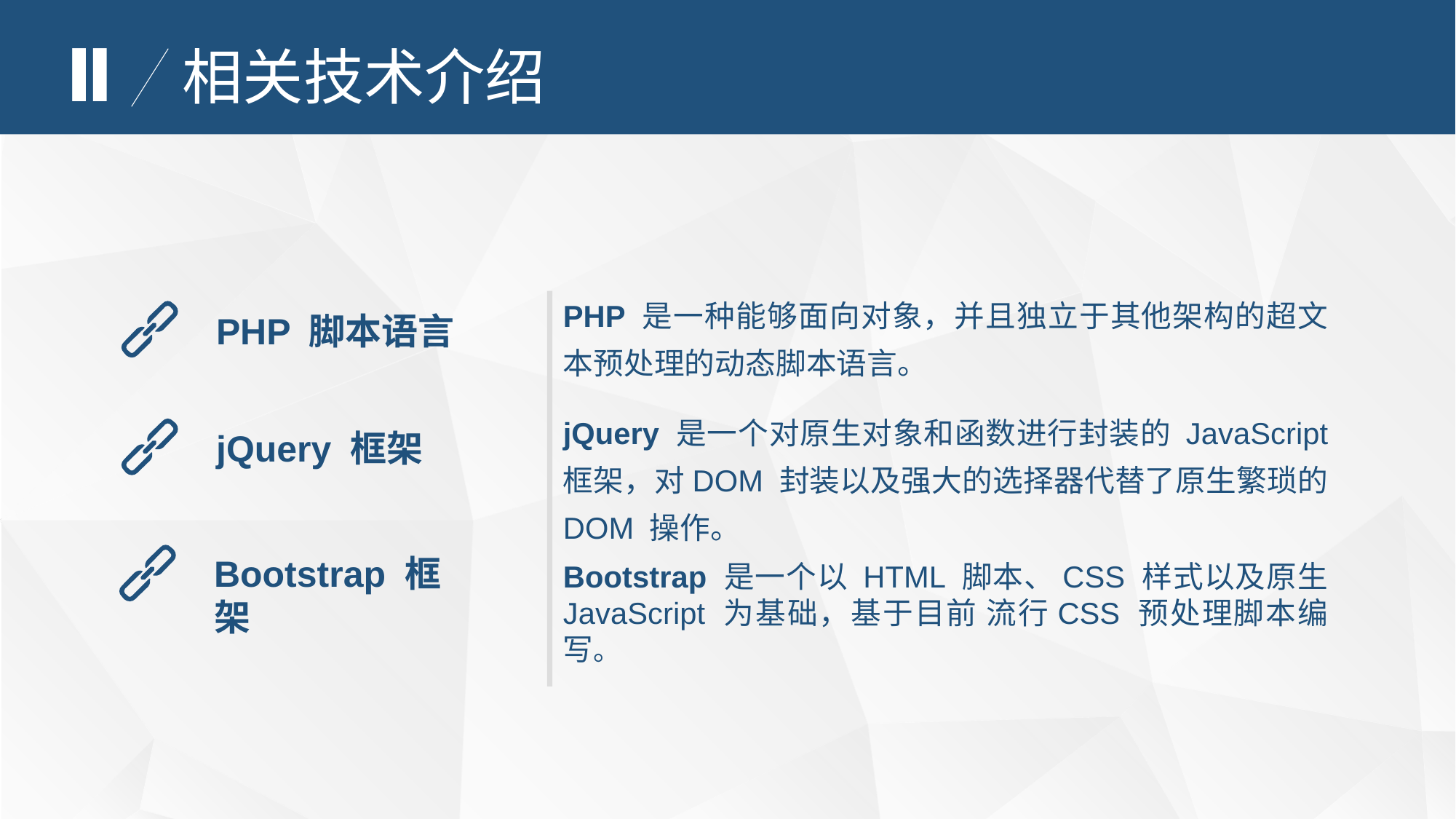

Ⅱ
相关技术介绍
PHP 是一种能够面向对象，并且独立于其他架构的超文 本预处理的动态脚本语言。

PHP 脚本语言
jQuery 是一个对原生对象和函数进行封装的 JavaScript 框架，对DOM 封装以及强大的选择器代替了原生繁琐的 DOM 操作。

jQuery 框架

Bootstrap 框架
Bootstrap 是一个以 HTML 脚本、CSS 样式以及原生 JavaScript 为基础，基于目前 流行CSS 预处理脚本编写。